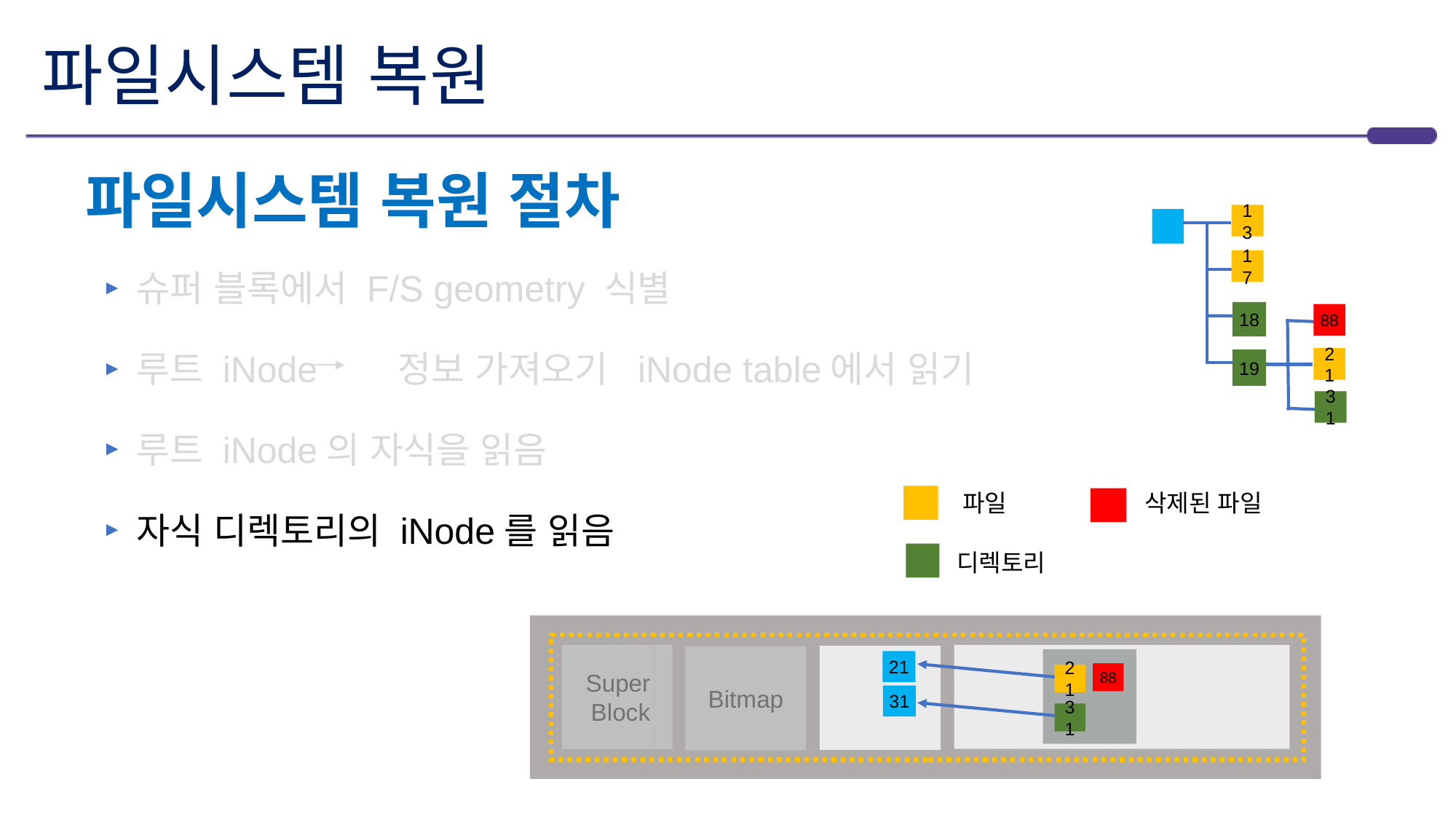

# 파일시스템 복원
파일시스템 복원 절차
13

17

19

18
88

21

31
슈퍼 블록에서 F/S geometry 식별
루트 iNode       정보 가져오기  iNode table에서 읽기
루트 iNode의 자식을 읽음
자식 디렉토리의 iNode를 읽음

파일

디렉토리

삭제된 파일

Bitmap

Super Block

88
21
31
21

31